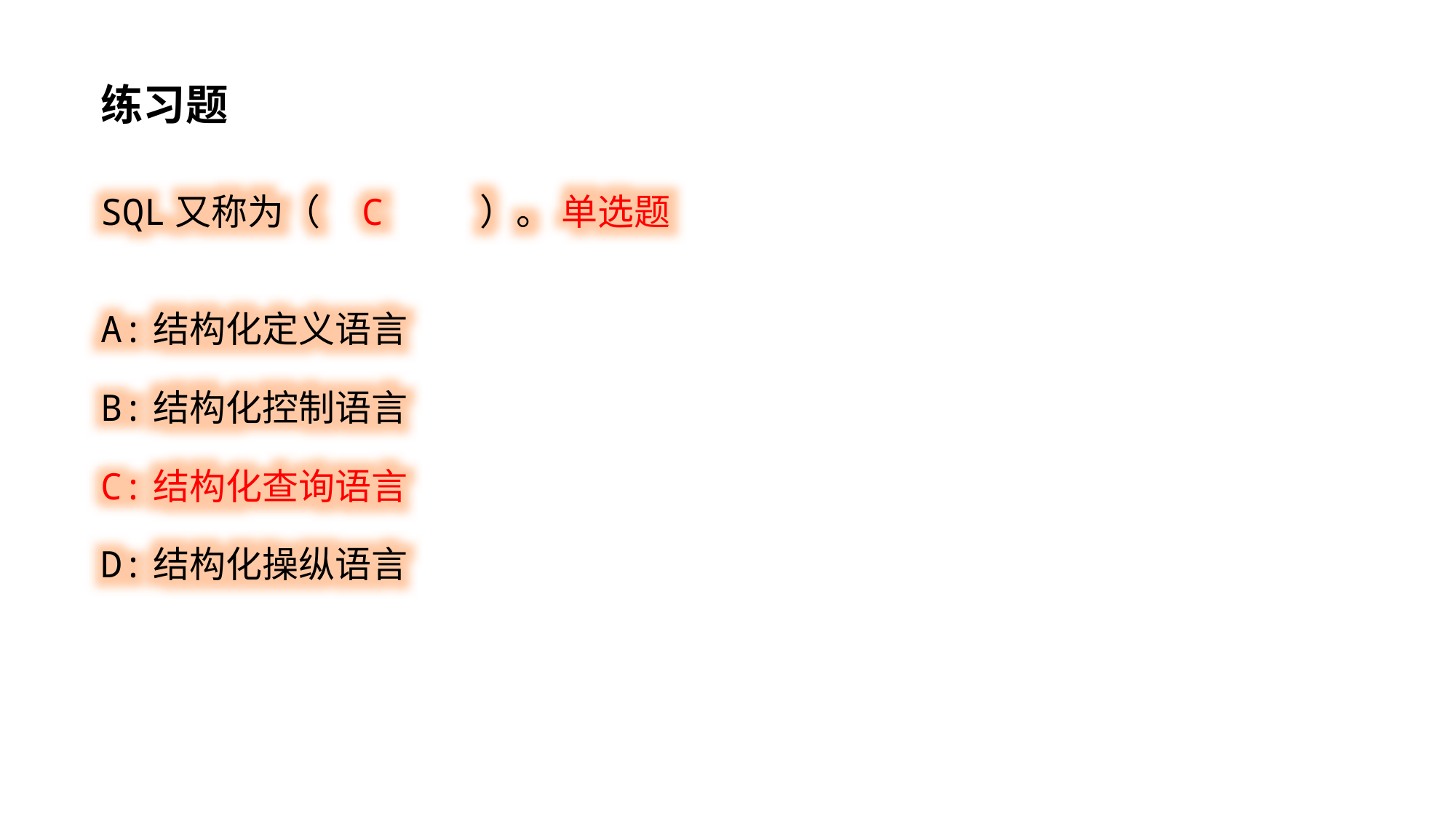

练习题
SQL又称为（    C    ）。 单选题

A:结构化定义语言

B:结构化控制语言

C:结构化查询语言

D:结构化操纵语言